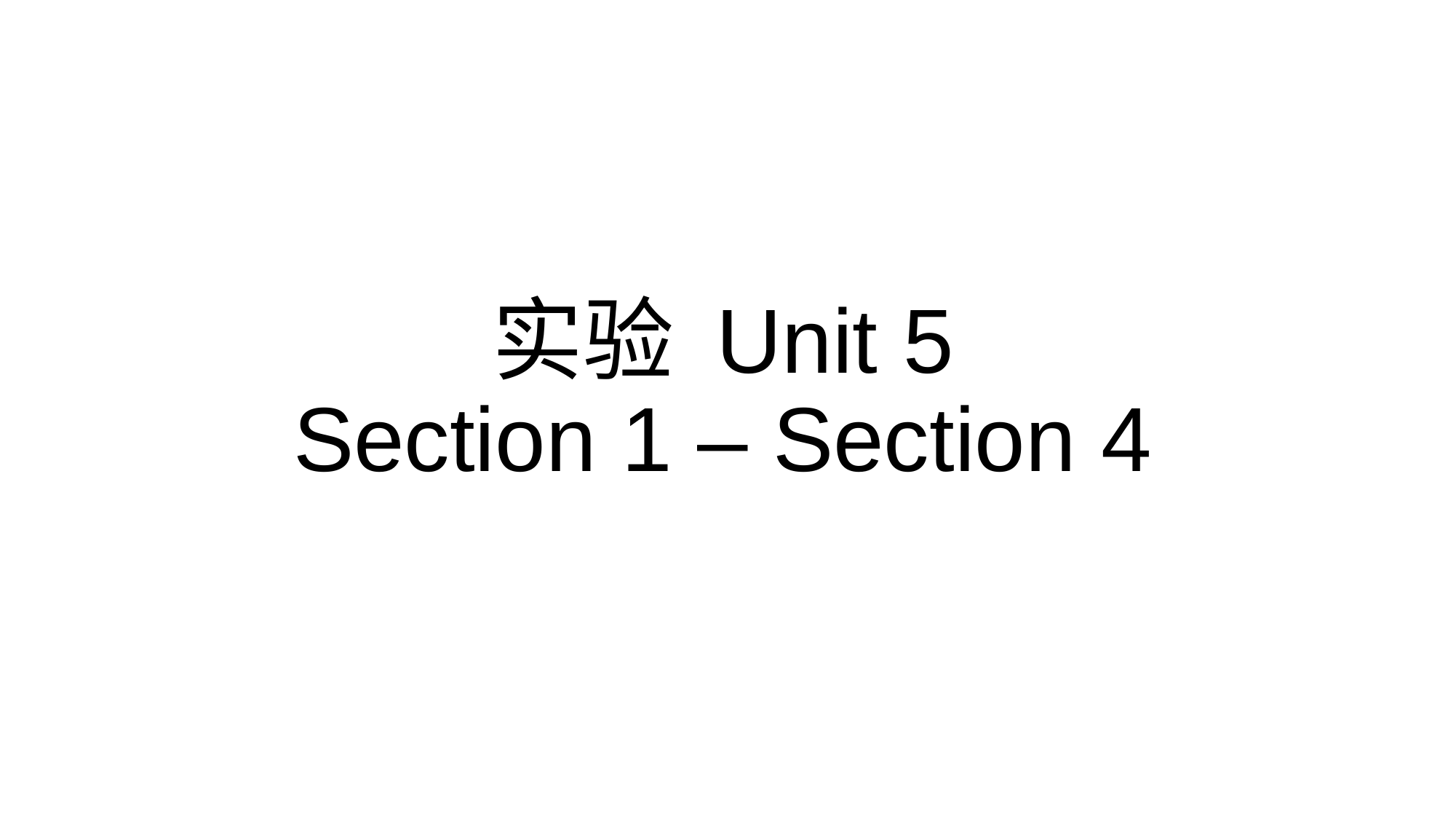

# 实验 Unit 5 Section 1 – Section 4